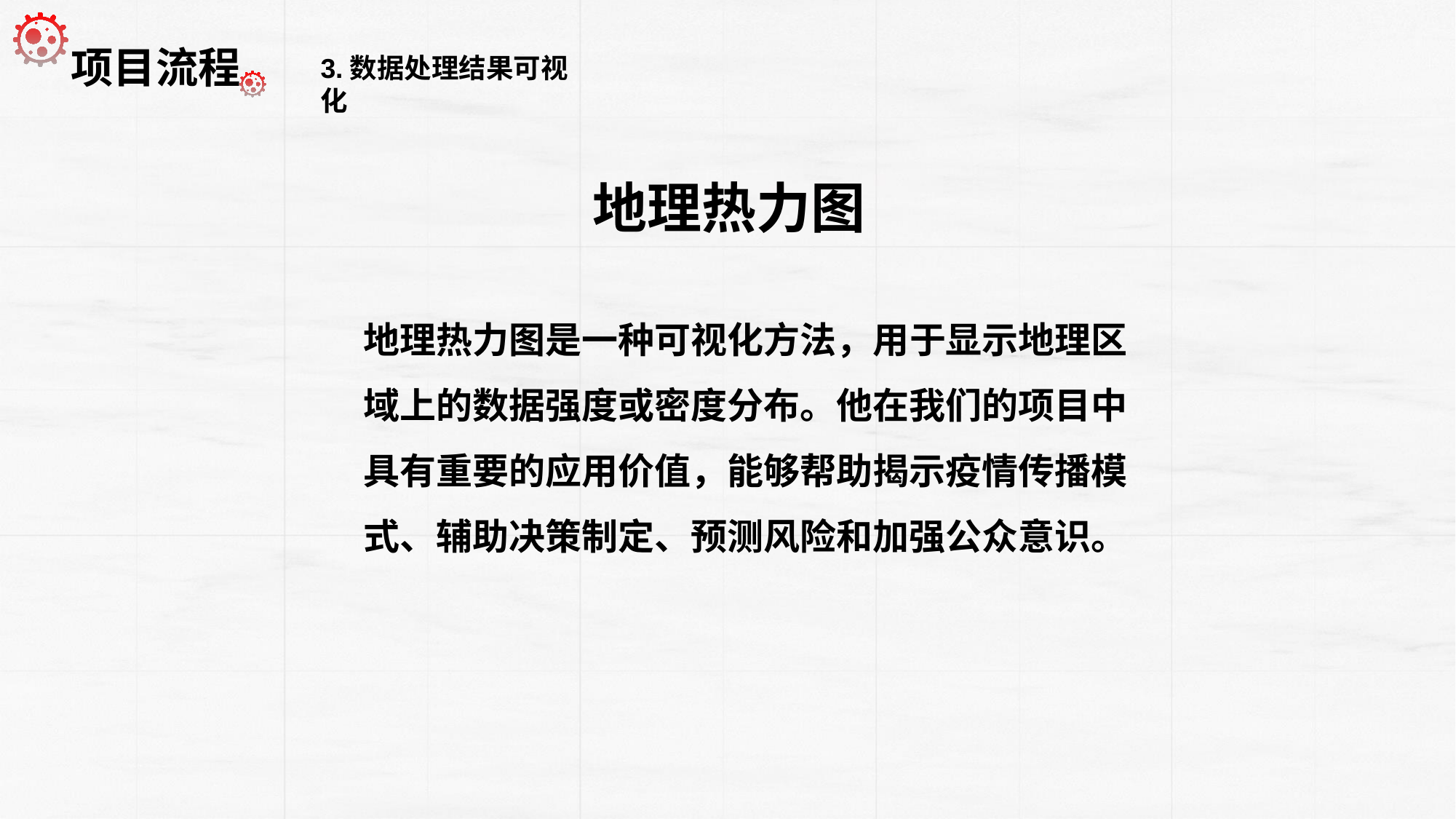

项目流程
3.数据处理结果可视化

地理热力图
地理热力图是一种可视化方法，用于显示地理区域上的数据强度或密度分布。他在我们的项目中具有重要的应用价值，能够帮助揭示疫情传播模式、辅助决策制定、预测风险和加强公众意识。